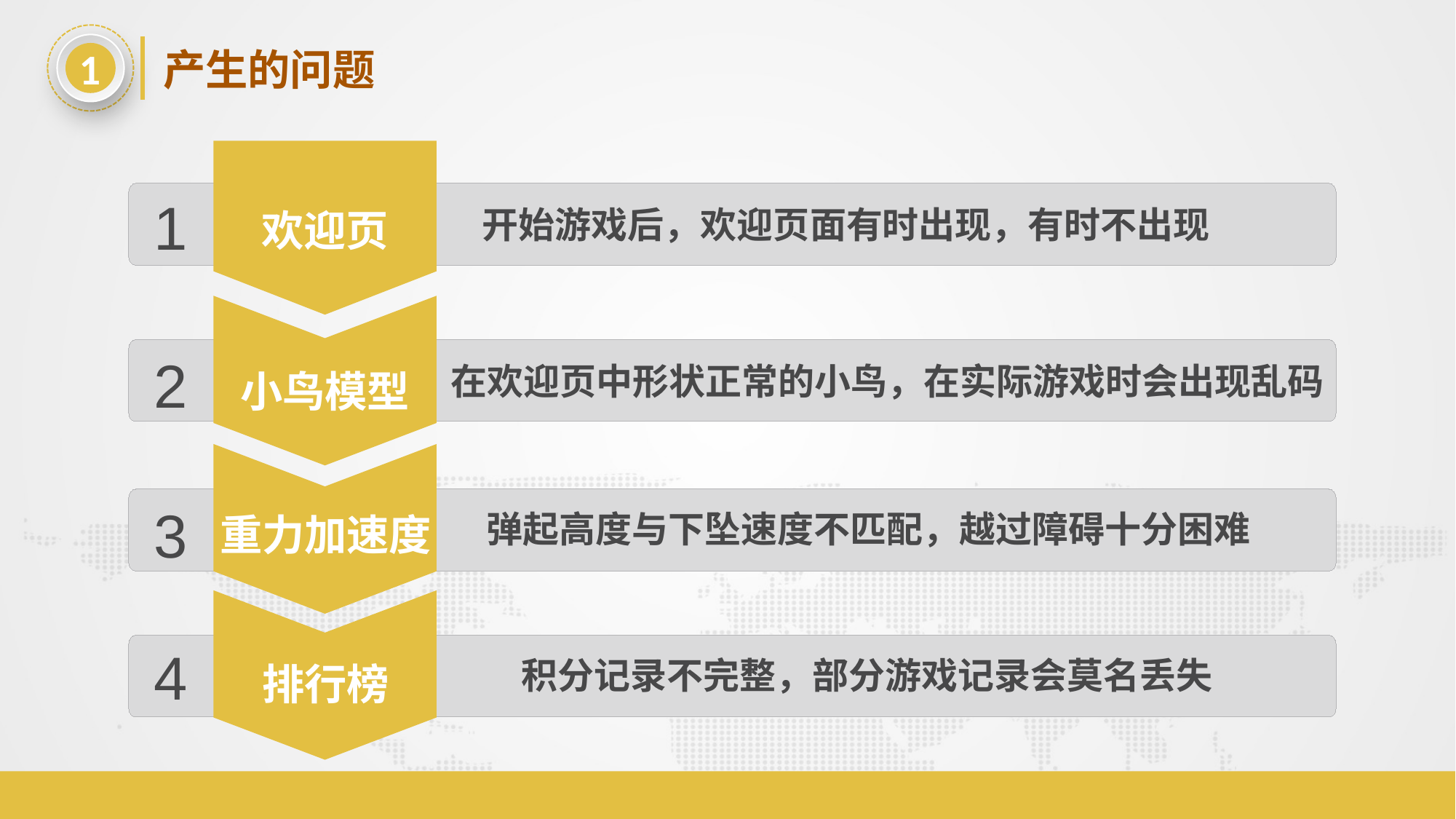

1

产生的问题

1
开始游戏后，欢迎页面有时出现，有时不出现
欢迎页

2
在欢迎页中形状正常的小鸟，在实际游戏时会出现乱码
小鸟模型

3
弹起高度与下坠速度不匹配，越过障碍十分困难
重力加速度

4

积分记录不完整，部分游戏记录会莫名丢失
排行榜